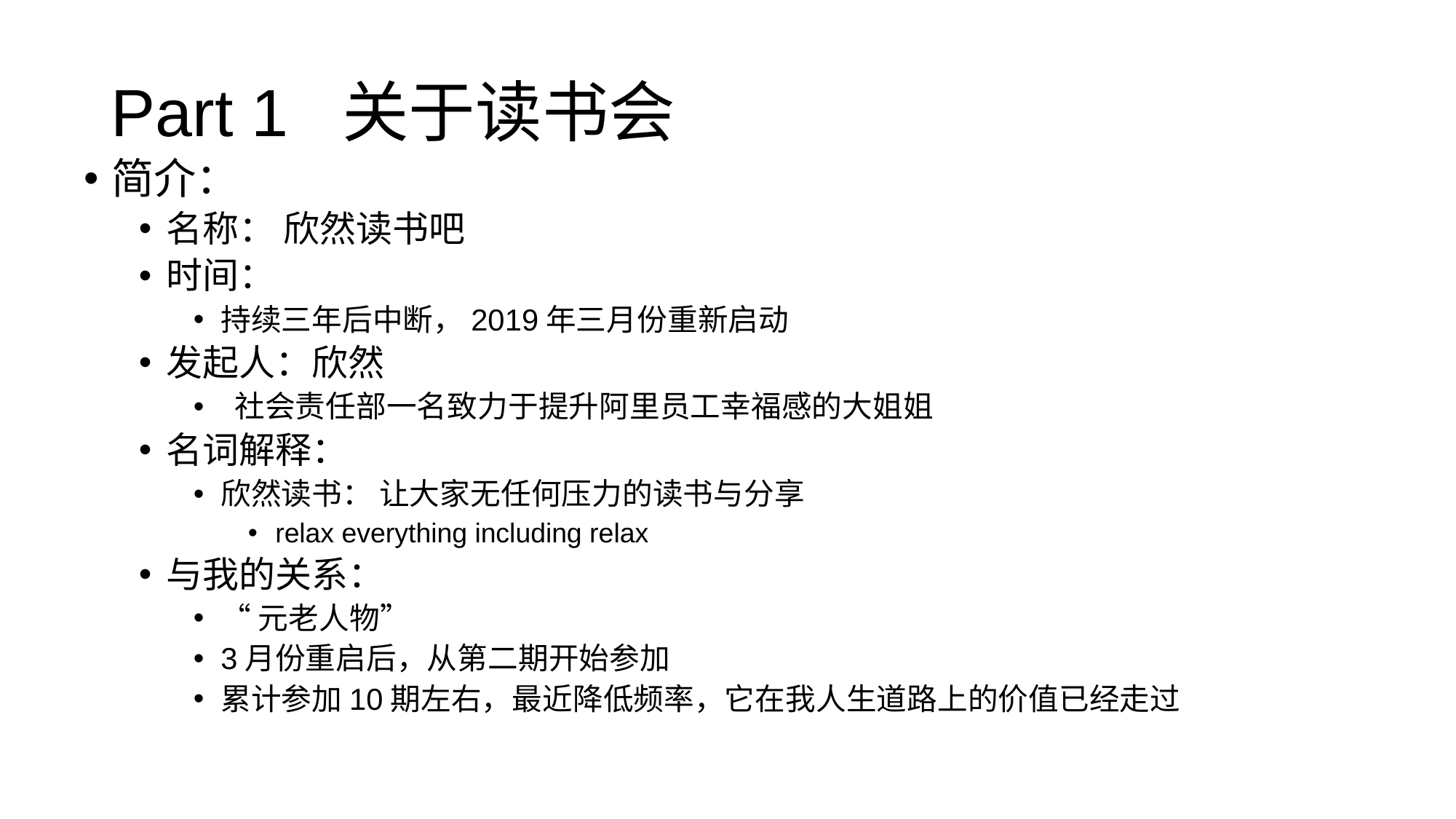

# Part 1  关于读书会
简介：
名称： 欣然读书吧
时间：
持续三年后中断，2019年三月份重新启动
发起人：欣然
 社会责任部一名致力于提升阿里员工幸福感的大姐姐
名词解释：
欣然读书： 让大家无任何压力的读书与分享
relax everything including relax
与我的关系：
“元老人物”
3月份重启后，从第二期开始参加
累计参加10期左右，最近降低频率，它在我人生道路上的价值已经走过